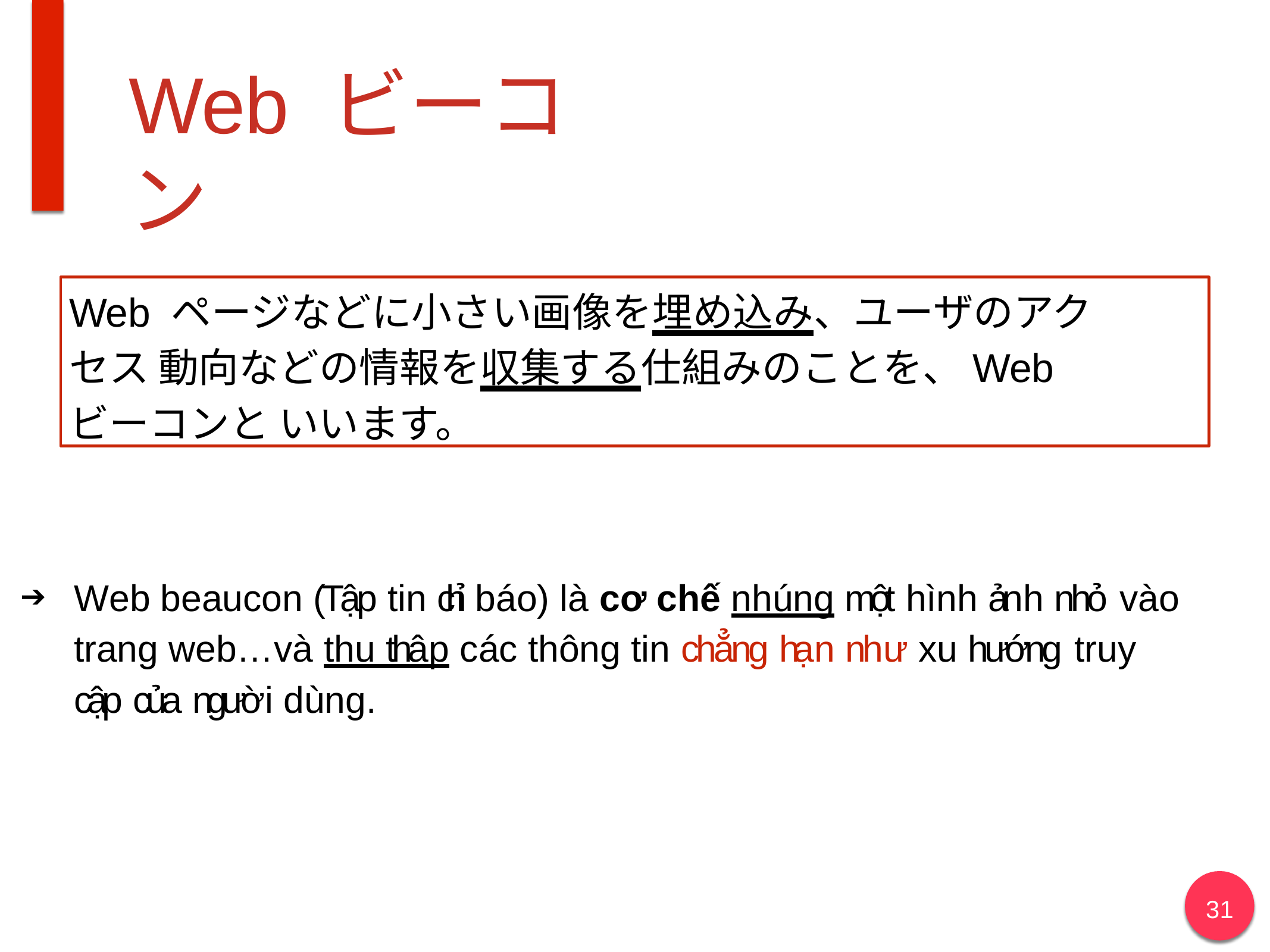

# Web ビーコン
Web ページなどに小さい画像を埋め込み、ユーザのアクセス 動向などの情報を収集する仕組みのことを、Web ビーコンと いいます。
Web beaucon (Tập tin chỉ báo) là cơ chế nhúng một hình ảnh nhỏ  vào trang web…và thu thập các thông tin chẳng hạn như xu hướng  truy cập của người dùng.
31